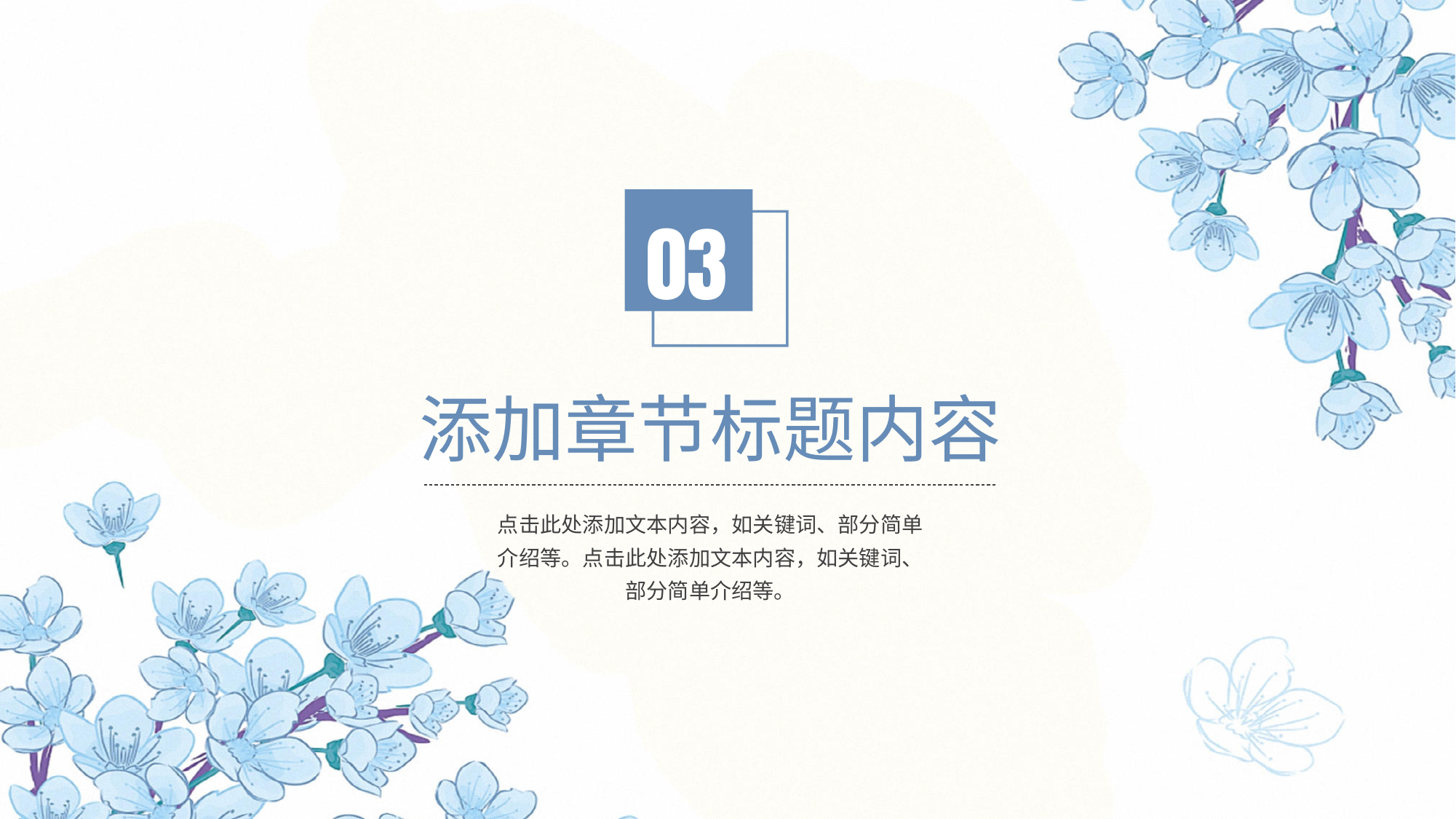

03

添加章节标题内容
点击此处添加文本内容，如关键词、部分简单介绍等。点击此处添加文本内容，如关键词、部分简单介绍等。